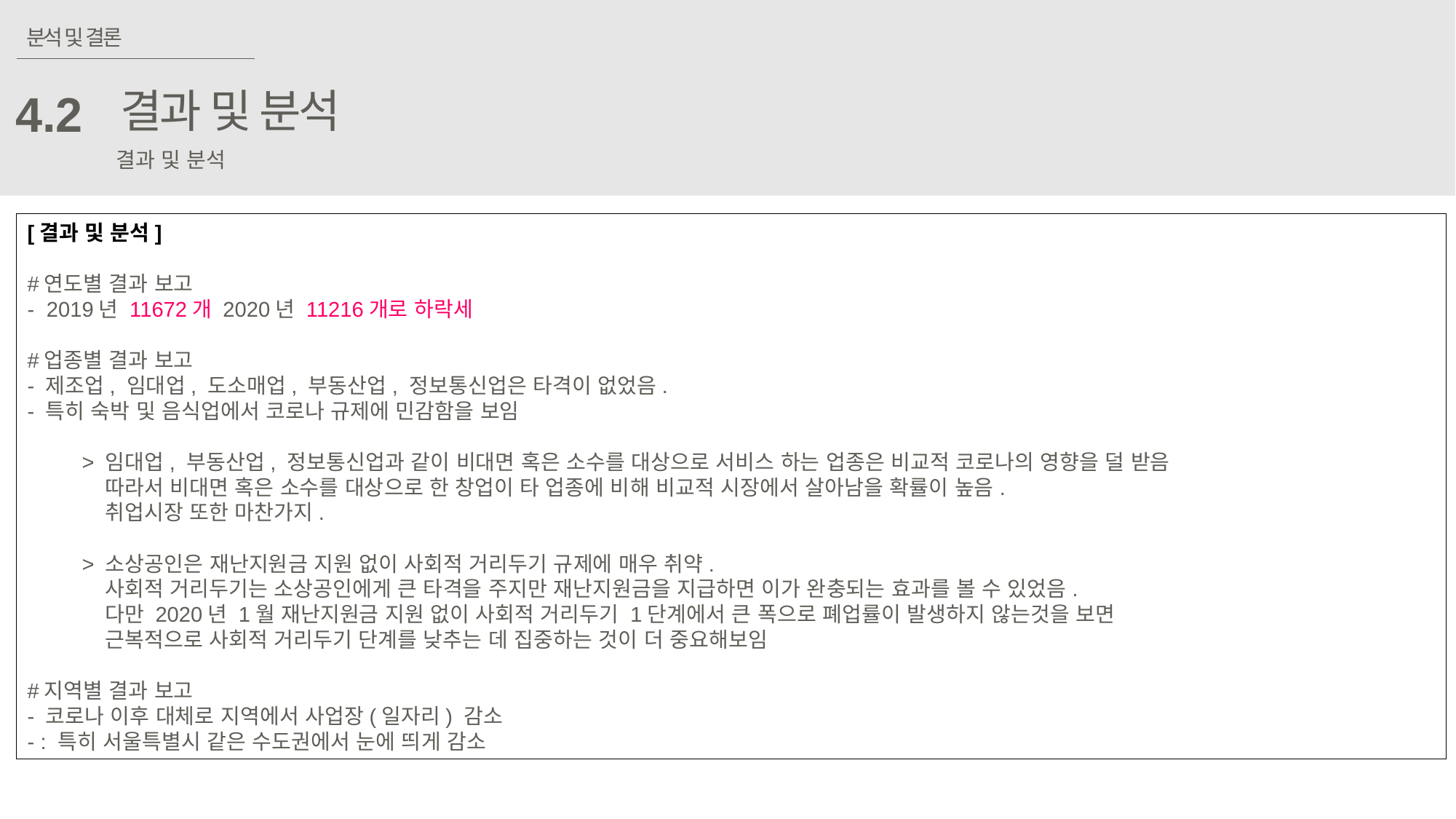

분석 및 결론
결과 및 분석
4.2
결과 및 분석
[결과 및 분석]

#연도별 결과 보고
-  2019년 11672개 2020년 11216개로 하락세

#업종별 결과 보고
- 제조업, 임대업, 도소매업, 부동산업, 정보통신업은 타격이 없었음.
- 특히 숙박 및 음식업에서 코로나 규제에 민감함을 보임

> 임대업, 부동산업, 정보통신업과 같이 비대면 혹은 소수를 대상으로 서비스 하는 업종은 비교적 코로나의 영향을 덜 받음
   따라서 비대면 혹은 소수를 대상으로 한 창업이 타 업종에 비해 비교적 시장에서 살아남을 확률이 높음.
   취업시장 또한 마찬가지.

> 소상공인은 재난지원금 지원 없이 사회적 거리두기 규제에 매우 취약.
   사회적 거리두기는 소상공인에게 큰 타격을 주지만 재난지원금을 지급하면 이가 완충되는 효과를 볼 수 있었음.
   다만 2020년 1월 재난지원금 지원 없이 사회적 거리두기 1단계에서 큰 폭으로 폐업률이 발생하지 않는것을 보면
   근복적으로 사회적 거리두기 단계를 낮추는 데 집중하는 것이 더 중요해보임

#지역별 결과 보고
- 코로나 이후 대체로 지역에서 사업장(일자리) 감소
- : 특히 서울특별시 같은 수도권에서 눈에 띄게 감소